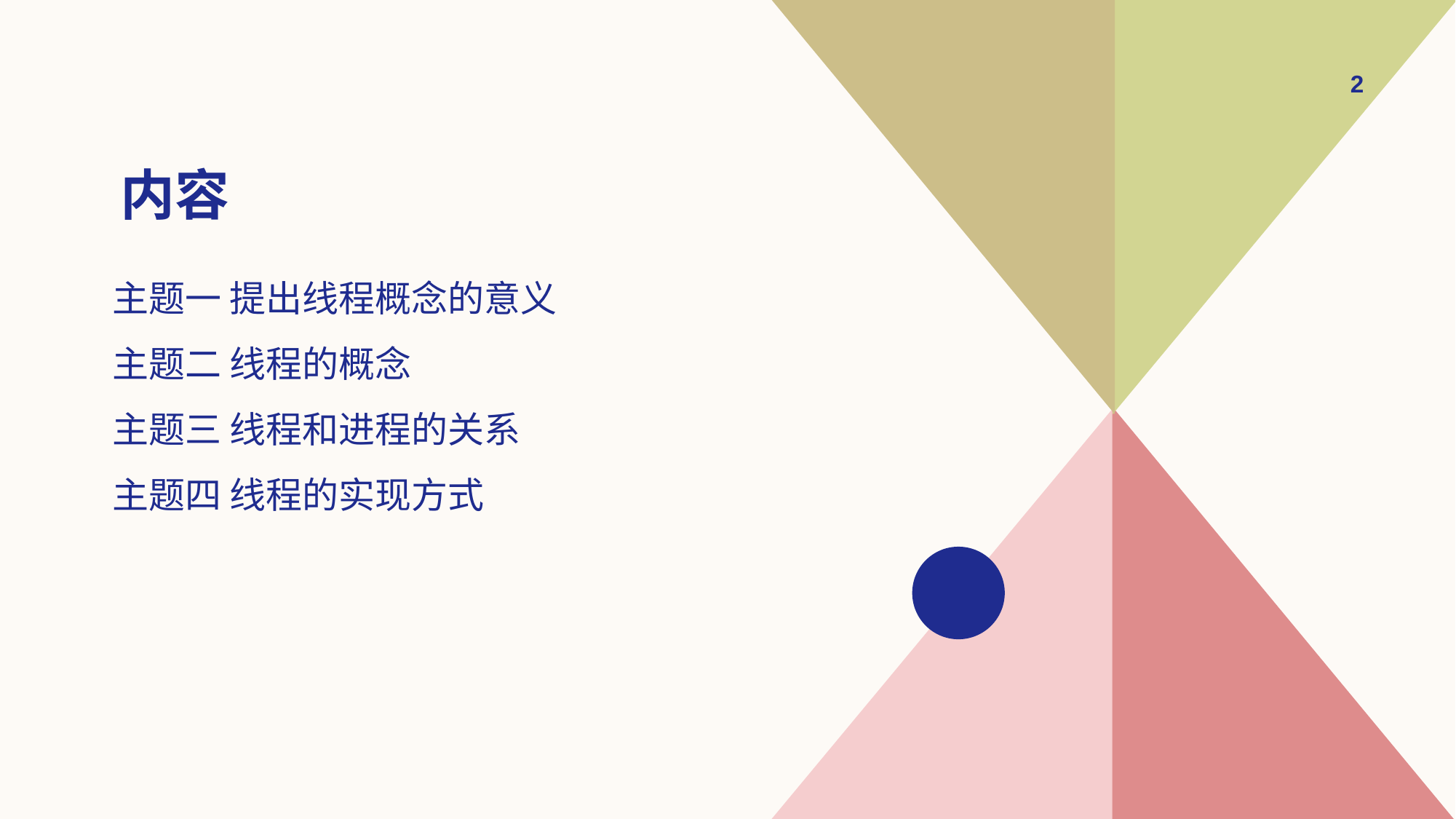

2
# 内容
主题一 提出线程概念的意义
主题二 线程的概念
主题三 线程和进程的关系
主题四 线程的实现方式